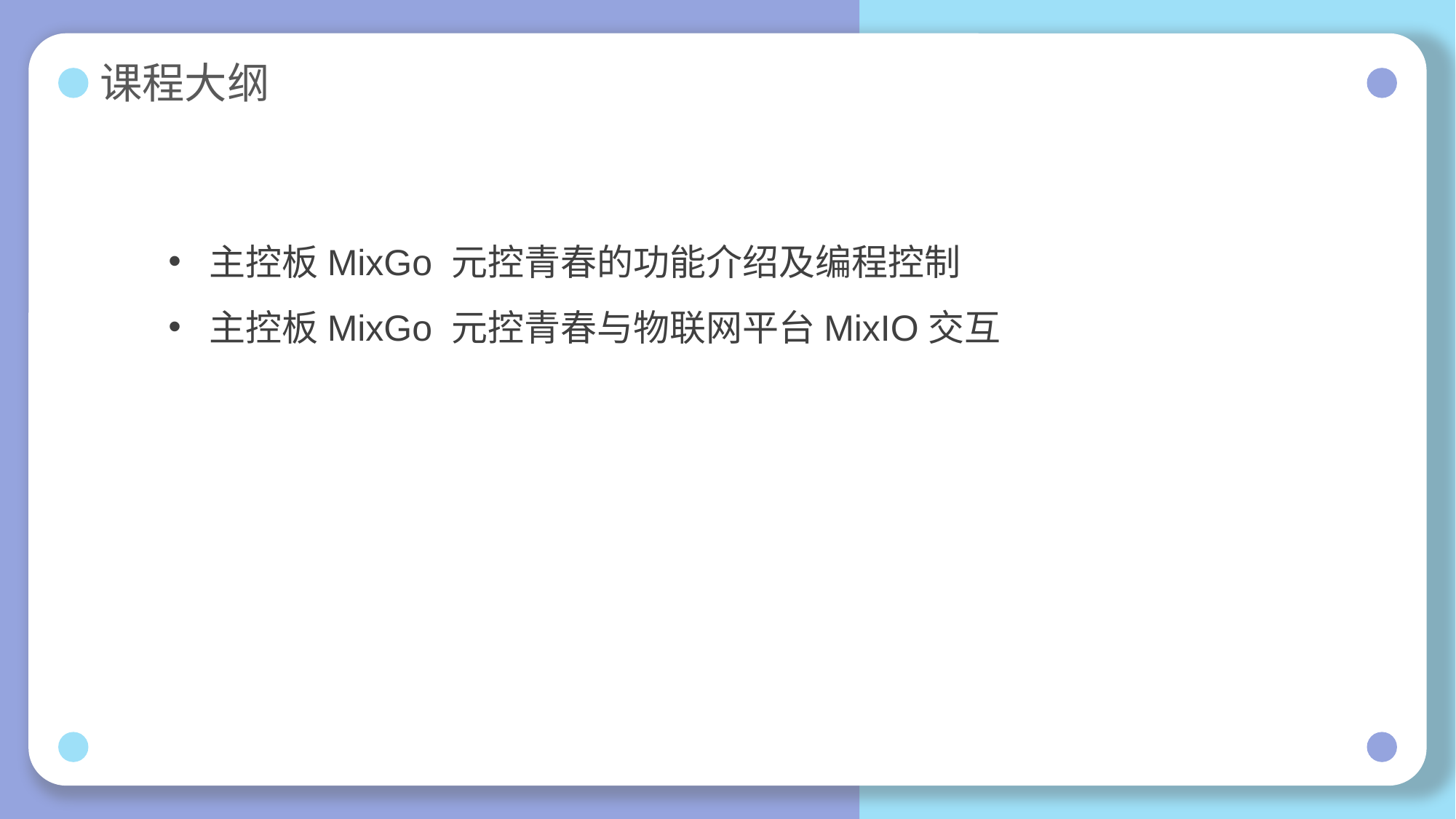

# 课程大纲
主控板MixGo 元控青春的功能介绍及编程控制
主控板MixGo 元控青春与物联网平台MixIO交互